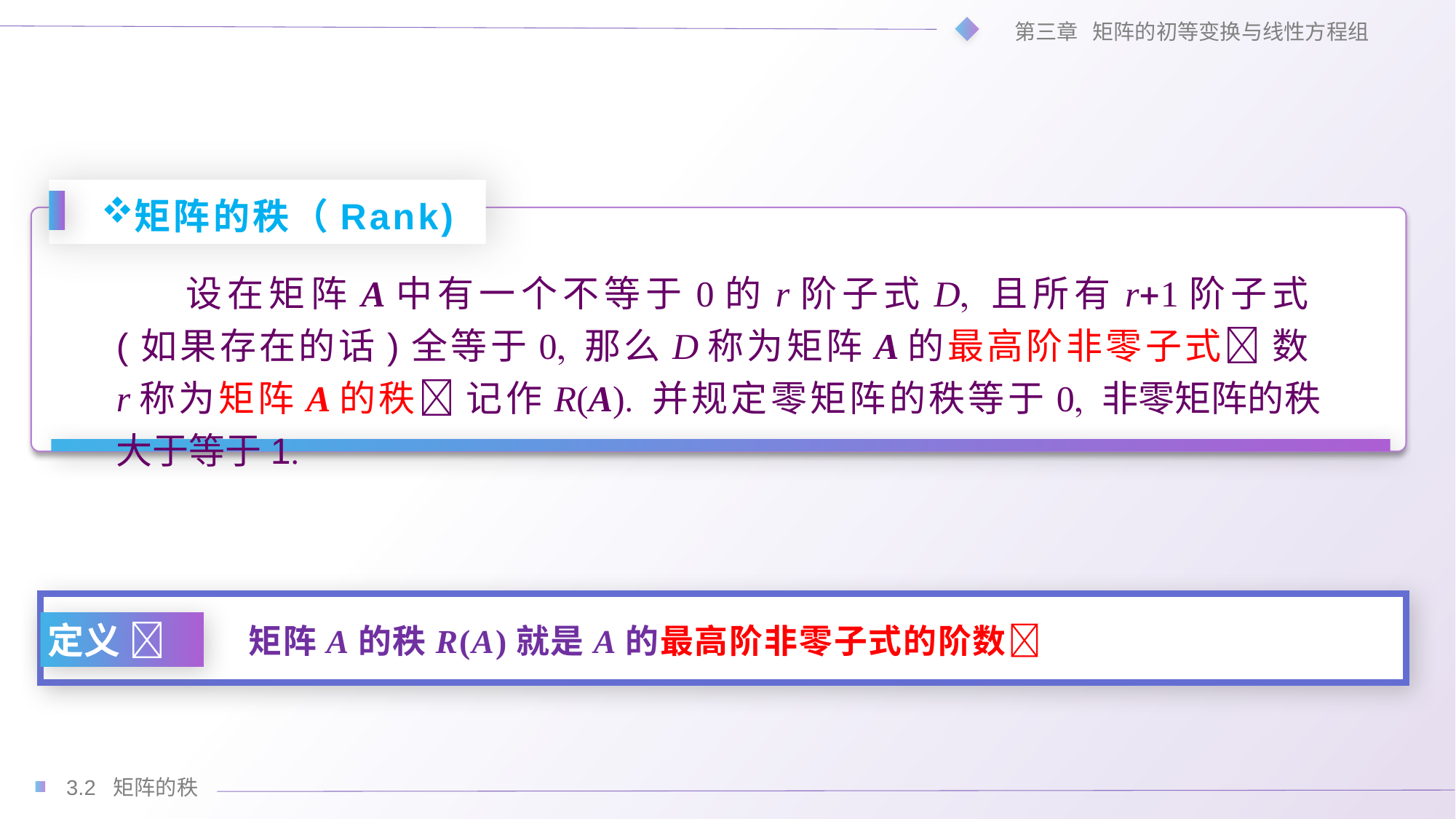

矩阵的秩（Rank)

设在矩阵A中有一个不等于0的r阶子式D, 且所有r+1阶子式(如果存在的话)全等于0, 那么D称为矩阵A的最高阶非零子式, 数r称为矩阵A的秩, 记作R(A). 并规定零矩阵的秩等于0, 非零矩阵的秩大于等于1.

定义 :
矩阵A的秩R(A)就是A的最高阶非零子式的阶数.